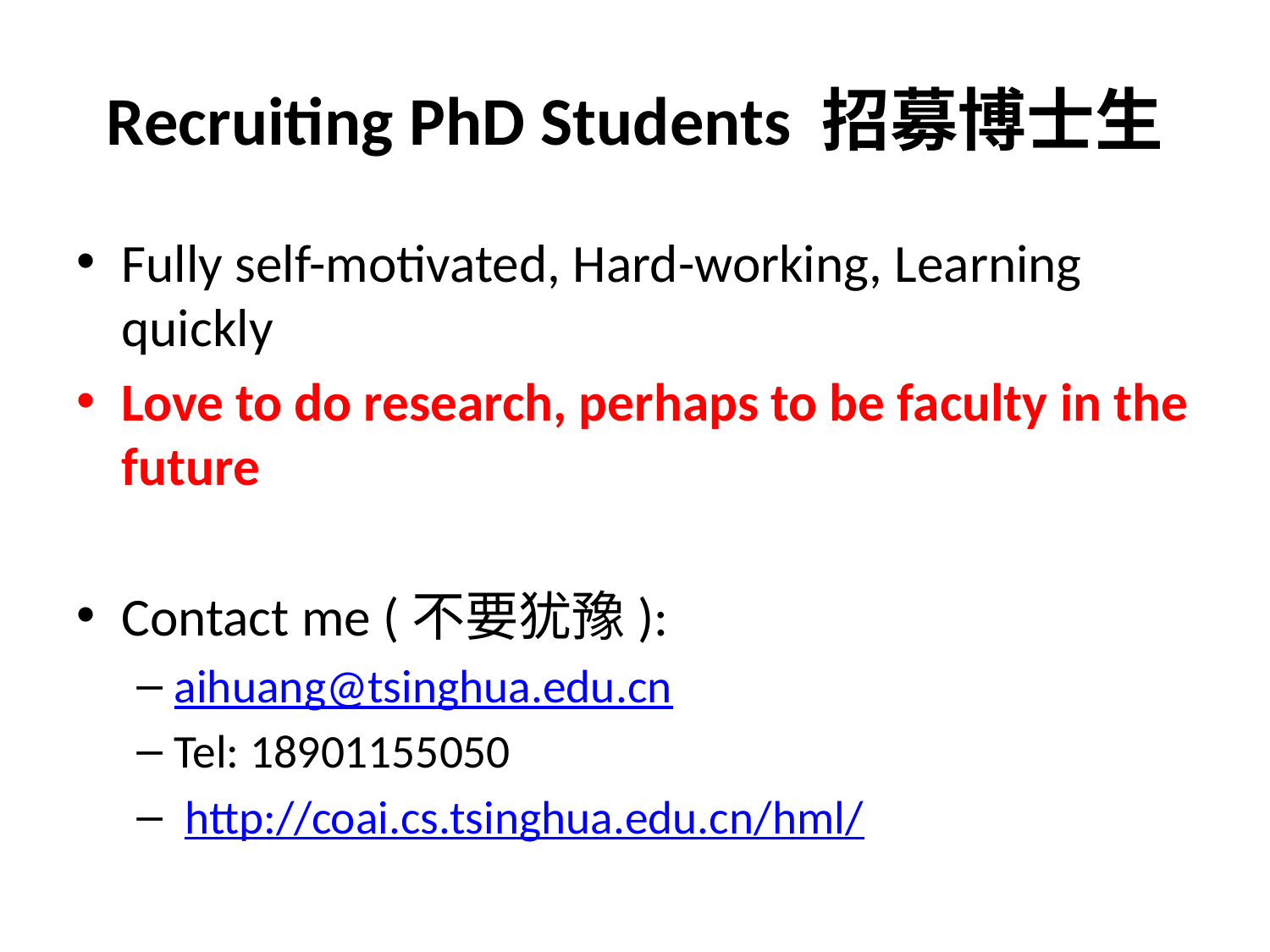

# Recruiting PhD Students 招募博士生
Fully self-motivated, Hard-working, Learning quickly
Love to do research, perhaps to be faculty in the future

Contact me (不要犹豫):
aihuang@tsinghua.edu.cn
Tel: 18901155050
 http://coai.cs.tsinghua.edu.cn/hml/